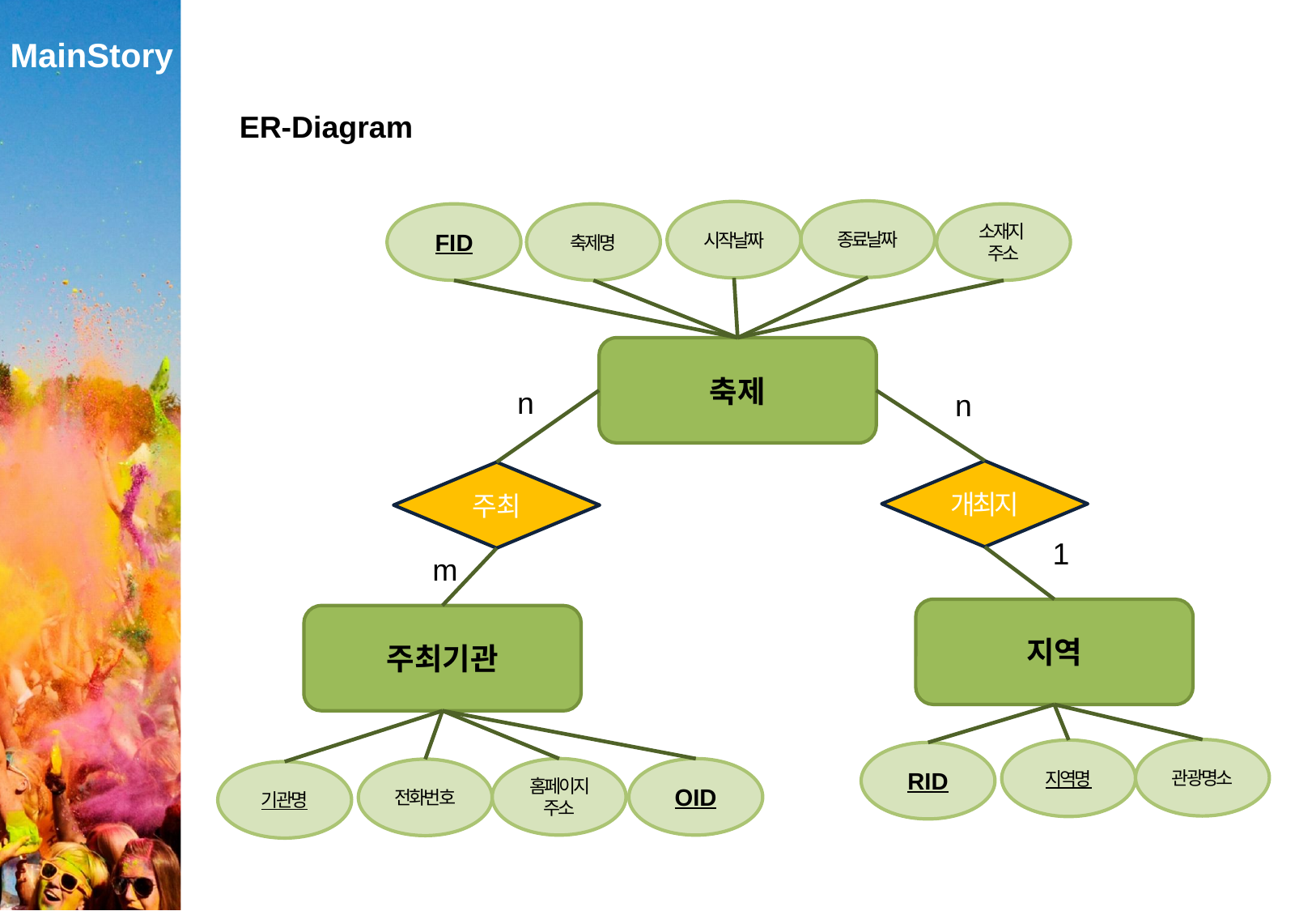

# MainStory
ER-Diagram
종료날짜
시작날짜
FID
축제명
소재지
주소
축제
n
n
개최지
주최
1
m
지역
주최기관
관광명소
지역명
RID
홈페이지 주소
OID
전화번호
기관명